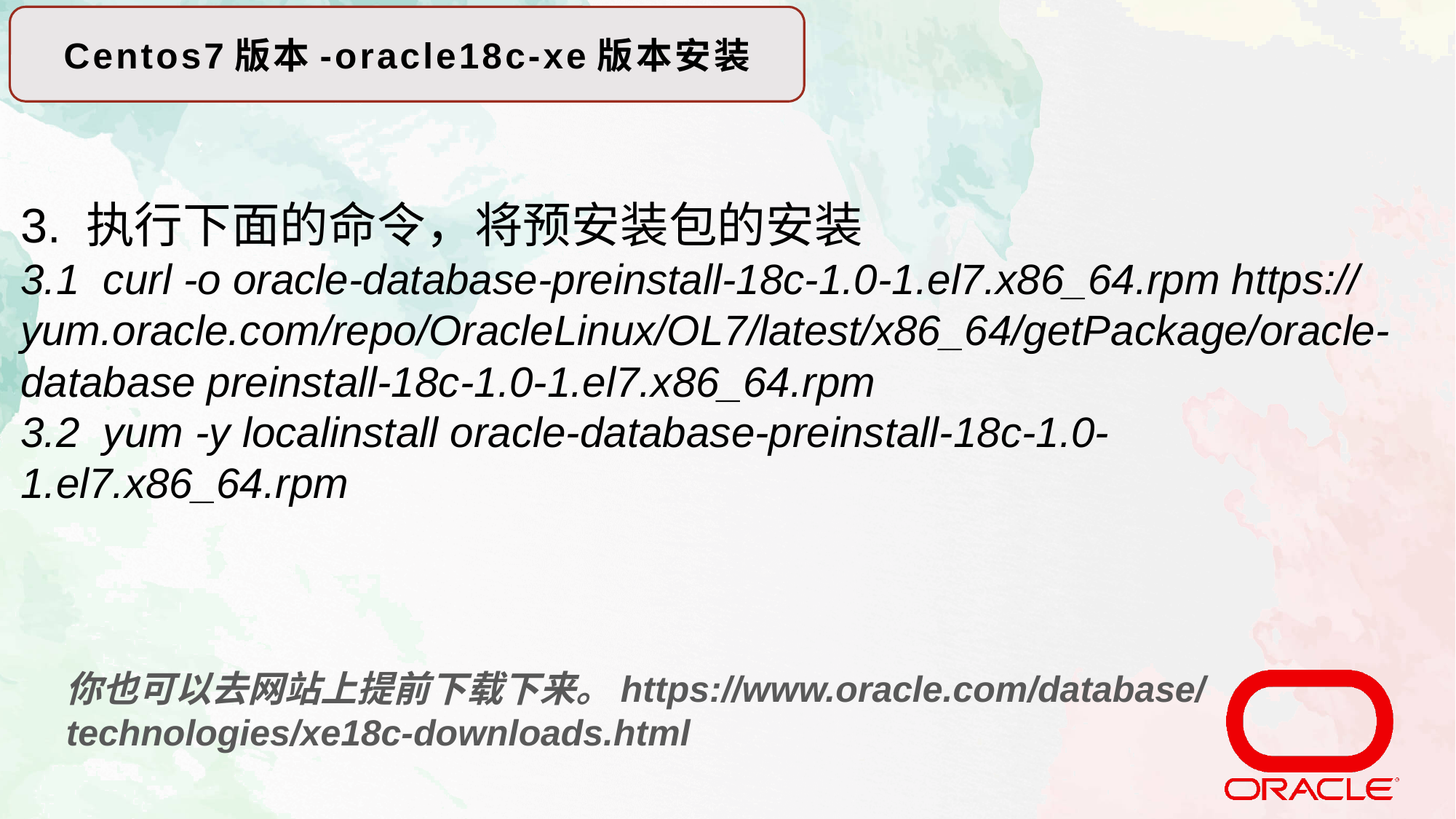

Centos7版本-oracle18c-xe版本安装
3. 执行下面的命令，将预安装包的安装
3.1  curl -o oracle-database-preinstall-18c-1.0-1.el7.x86_64.rpm https:// yum.oracle.com/repo/OracleLinux/OL7/latest/x86_64/getPackage/oracle-database preinstall-18c-1.0-1.el7.x86_64.rpm
3.2  yum -y localinstall oracle-database-preinstall-18c-1.0-1.el7.x86_64.rpm
你也可以去网站上提前下载下来。https://www.oracle.com/database/technologies/xe18c-downloads.html